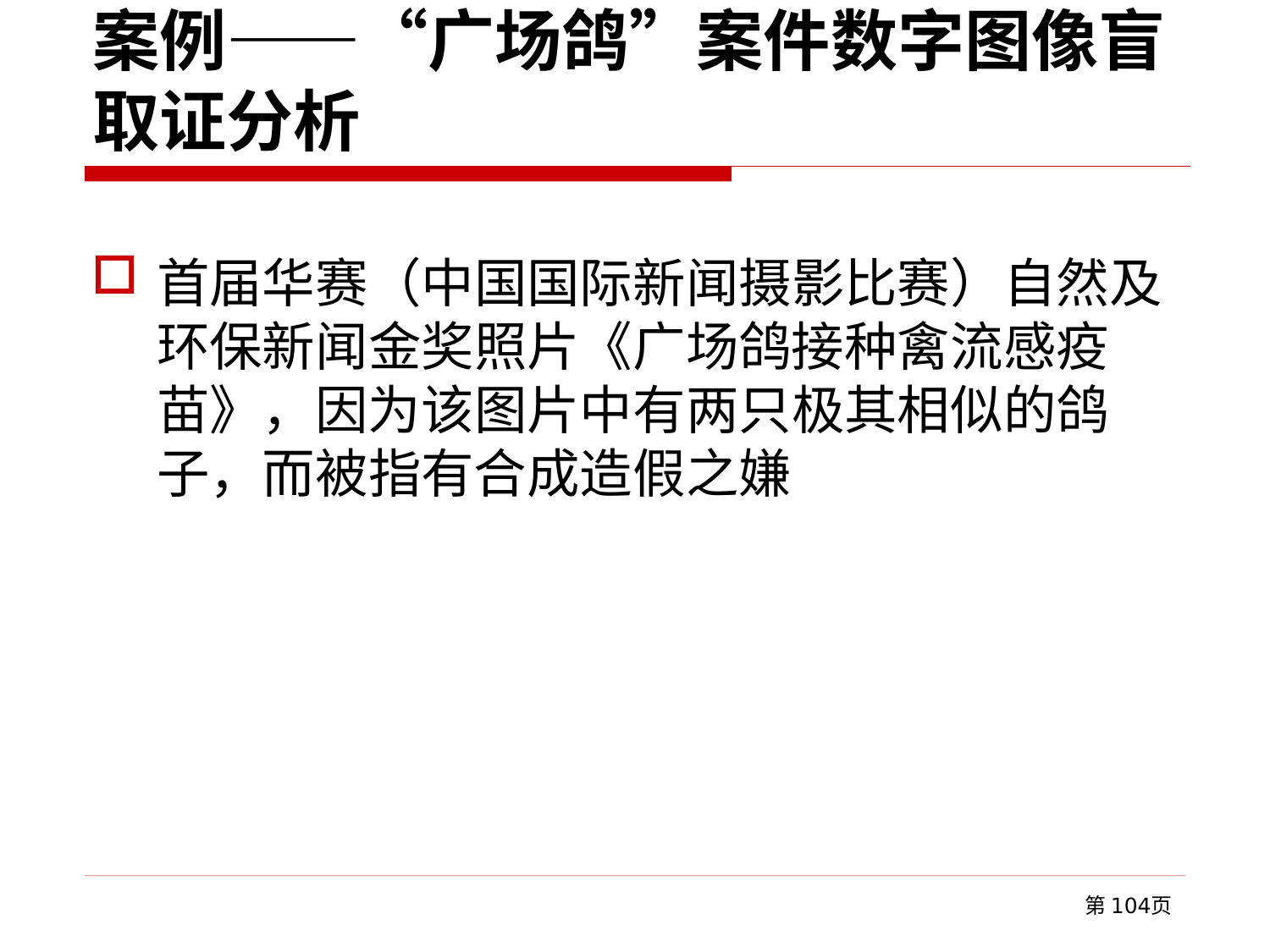

# 案例——“广场鸽”案件数字图像盲取证分析
首届华赛（中国国际新闻摄影比赛）自然及环保新闻金奖照片《广场鸽接种禽流感疫苗》，因为该图片中有两只极其相似的鸽子，而被指有合成造假之嫌
104